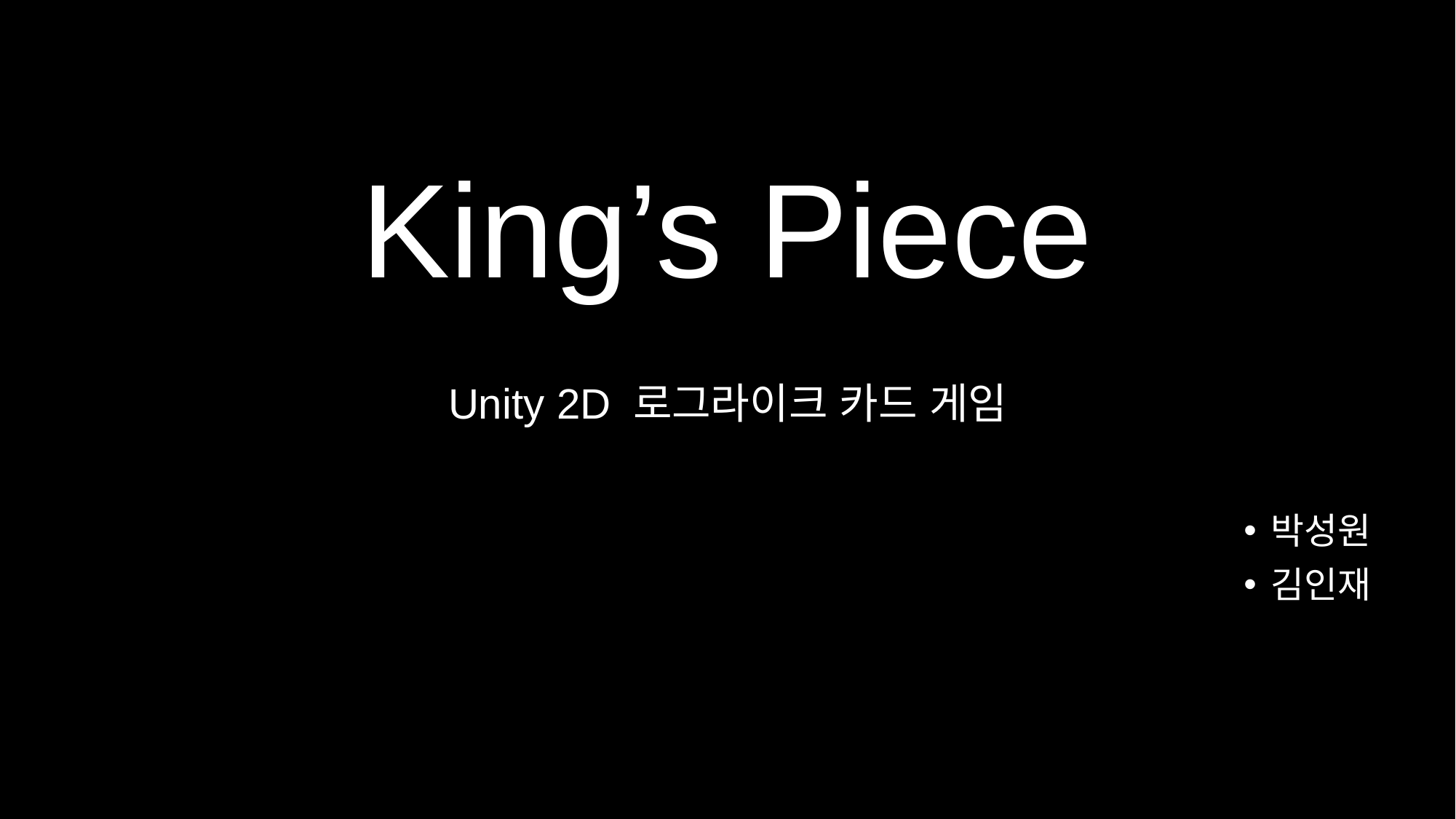

# King’s Piece
Unity 2D 로그라이크 카드 게임
박성원
김인재